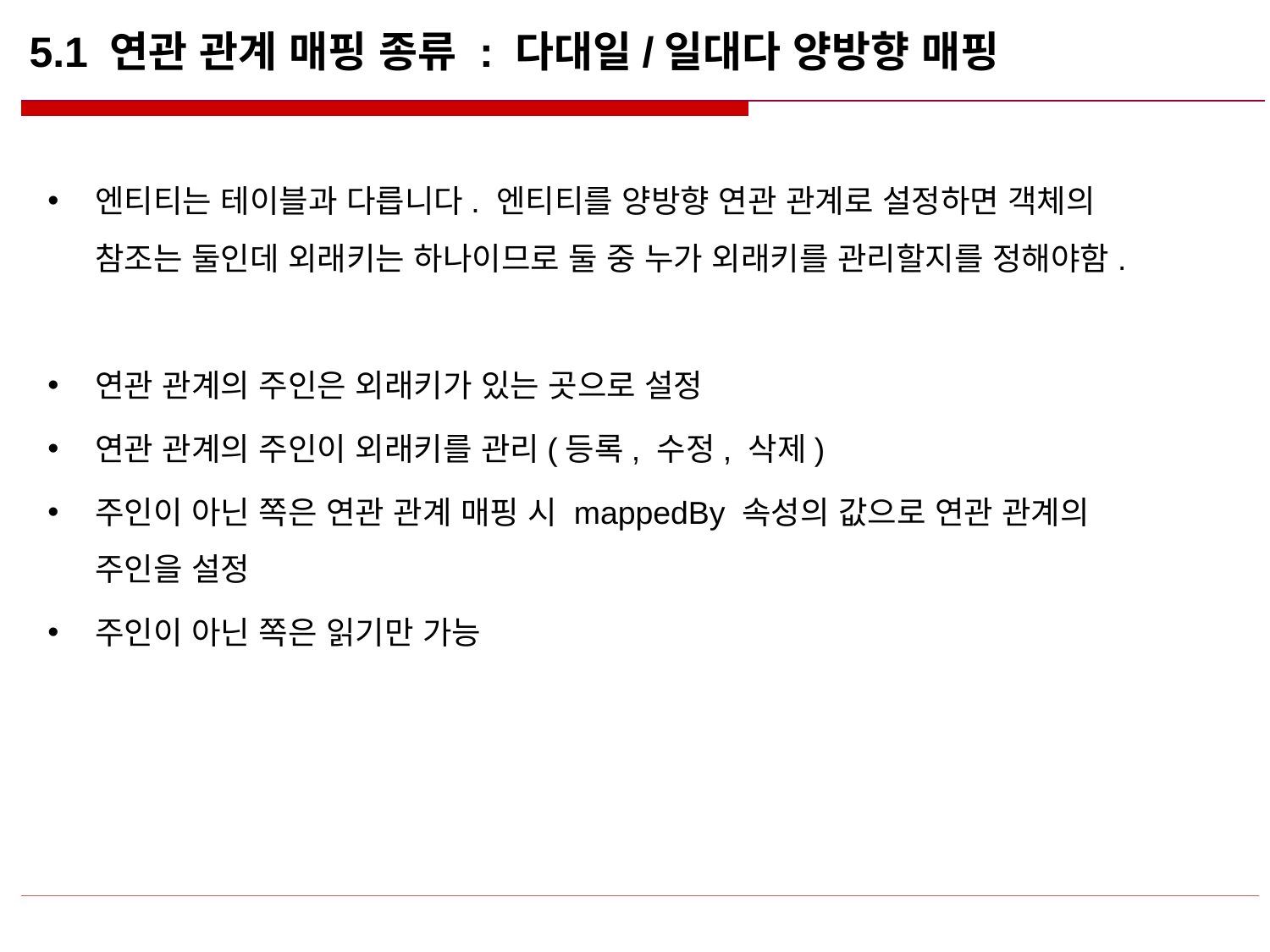

# 5.1 연관 관계 매핑 종류 : 다대일/일대다 양방향 매핑
엔티티는 테이블과 다릅니다. 엔티티를 양방향 연관 관계로 설정하면 객체의 참조는 둘인데 외래키는 하나이므로 둘 중 누가 외래키를 관리할지를 정해야함.

연관 관계의 주인은 외래키가 있는 곳으로 설정
연관 관계의 주인이 외래키를 관리(등록, 수정, 삭제)
주인이 아닌 쪽은 연관 관계 매핑 시 mappedBy 속성의 값으로 연관 관계의 주인을 설정
주인이 아닌 쪽은 읽기만 가능